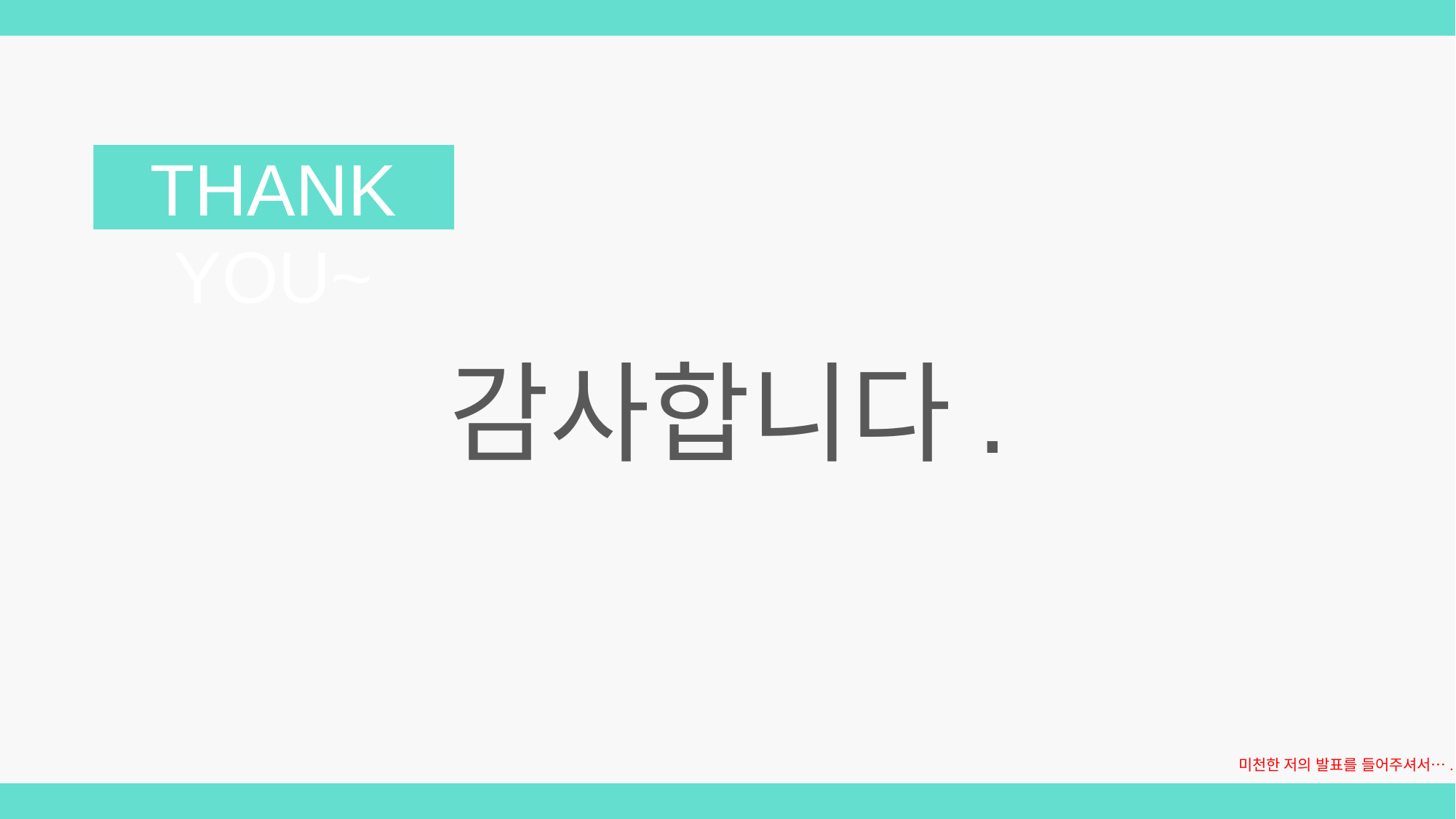

THANK YOU~

감사합니다.
미천한 저의 발표를 들어주셔서….